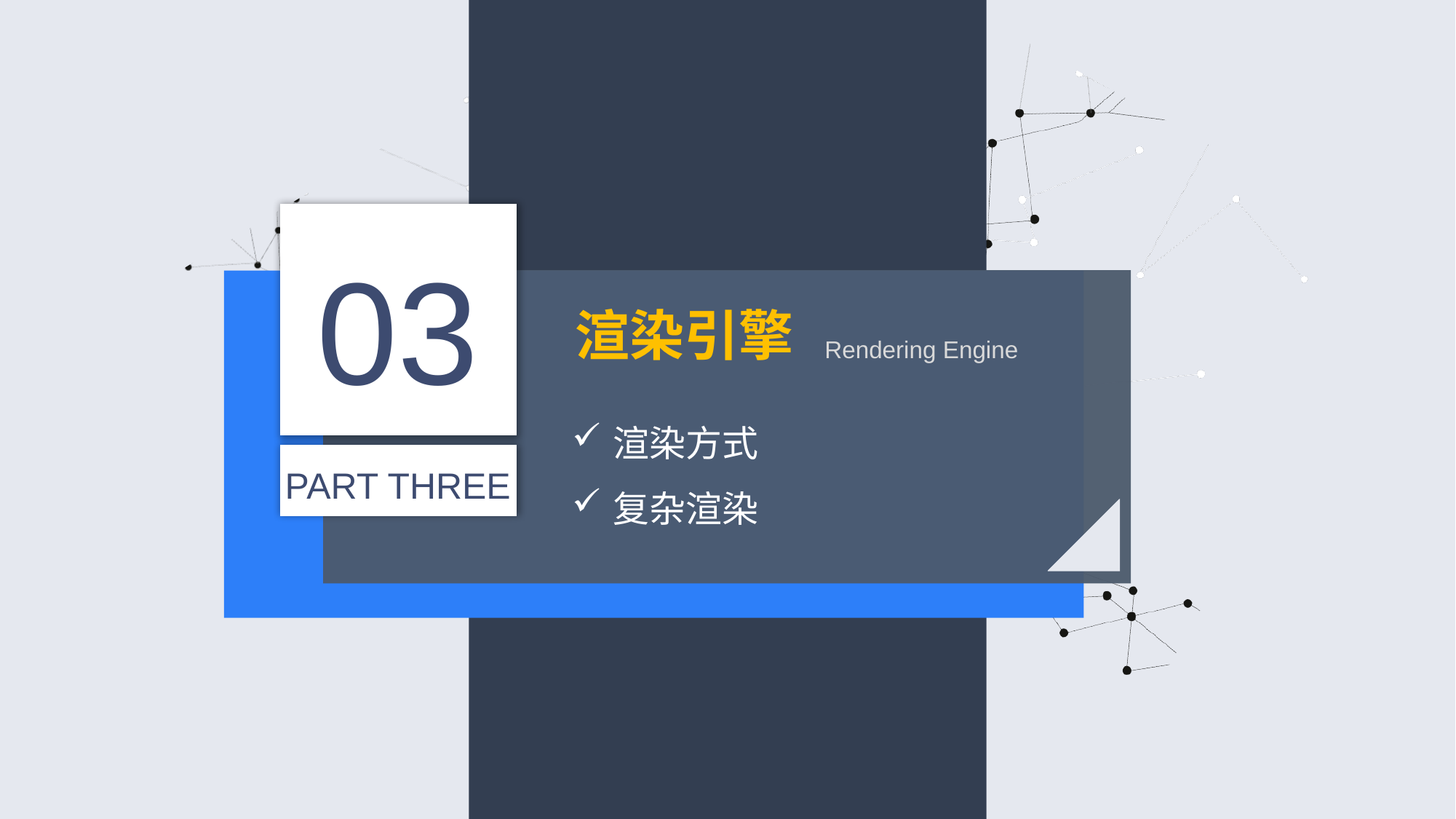

03

渲染引擎
Rendering Engine
渲染方式
复杂渲染

PART THREE